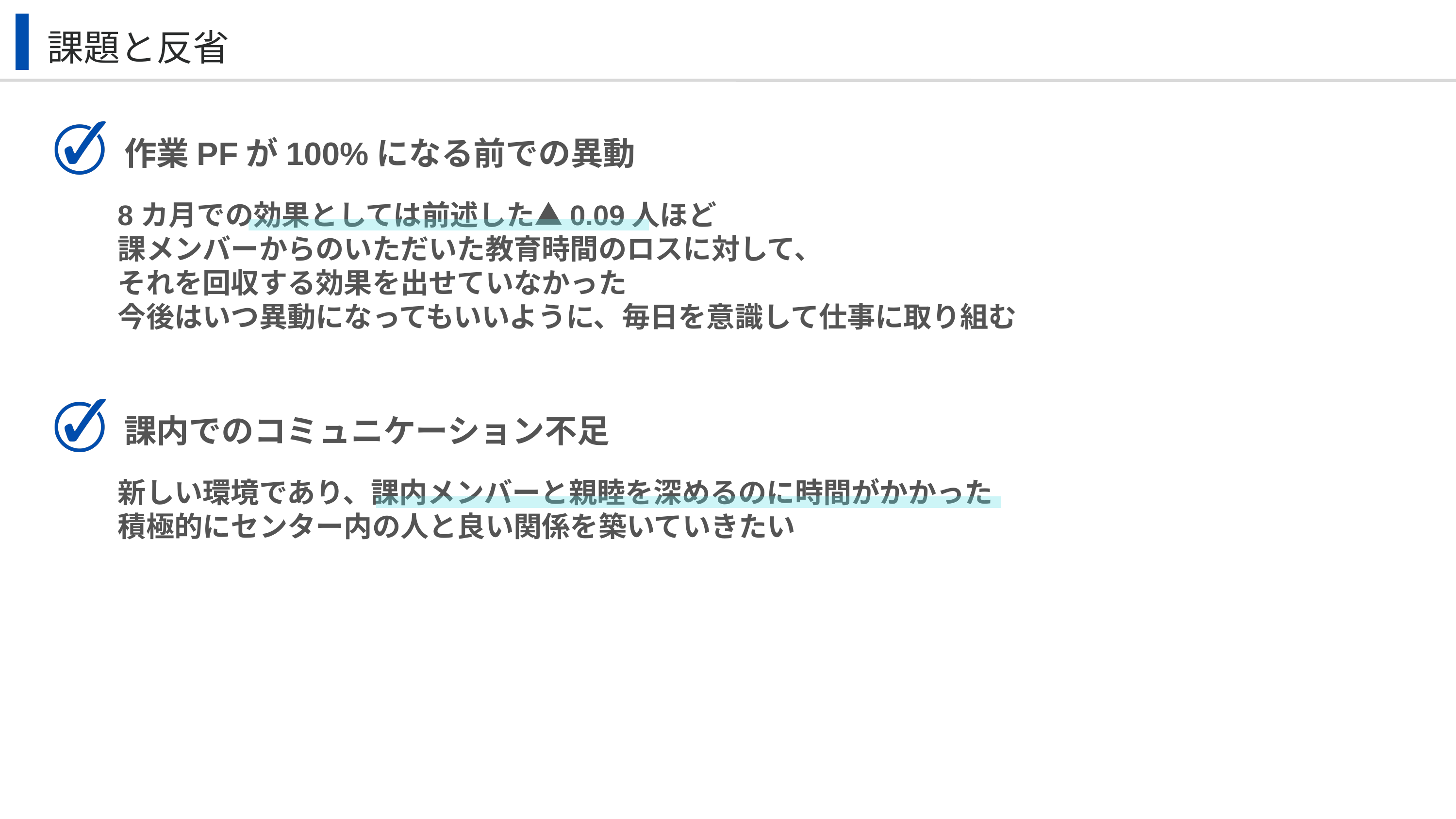

課題と反省

作業PFが100%になる前での異動
8カ月での効果としては前述した▲0.09人ほど
課メンバーからのいただいた教育時間のロスに対して、
それを回収する効果を出せていなかった
今後はいつ異動になってもいいように、毎日を意識して仕事に取り組む

課内でのコミュニケーション不足
新しい環境であり、課内メンバーと親睦を深めるのに時間がかかった
積極的にセンター内の人と良い関係を築いていきたい